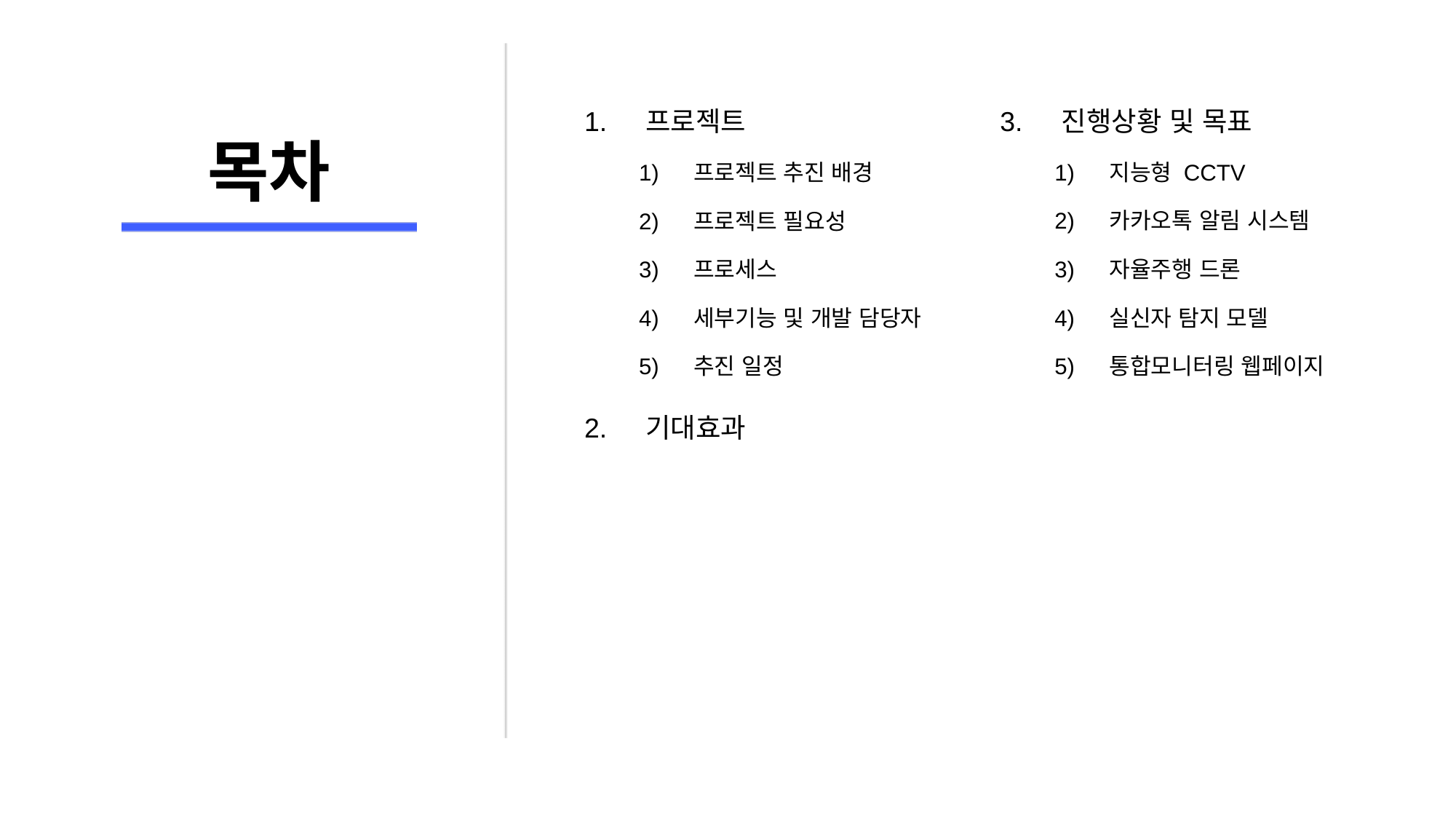

프로젝트
프로젝트 추진 배경
프로젝트 필요성
프로세스
세부기능 및 개발 담당자
추진 일정
기대효과
라즈베리파이 웹캠, 스피커
카카오톡 알림 시스템
실신자 탐지 분류 모델
무인 운용 드론
GUI 설계
DB
팀 GitHub

진행상황 및 목표
지능형 CCTV
카카오톡 알림 시스템
자율주행 드론
실신자 탐지 모델
통합모니터링 웹페이지
및 목
라즈베리파이 웹캠, 스피커
카카오톡 알림 시스템
실신자 탐지 분류
# 목차